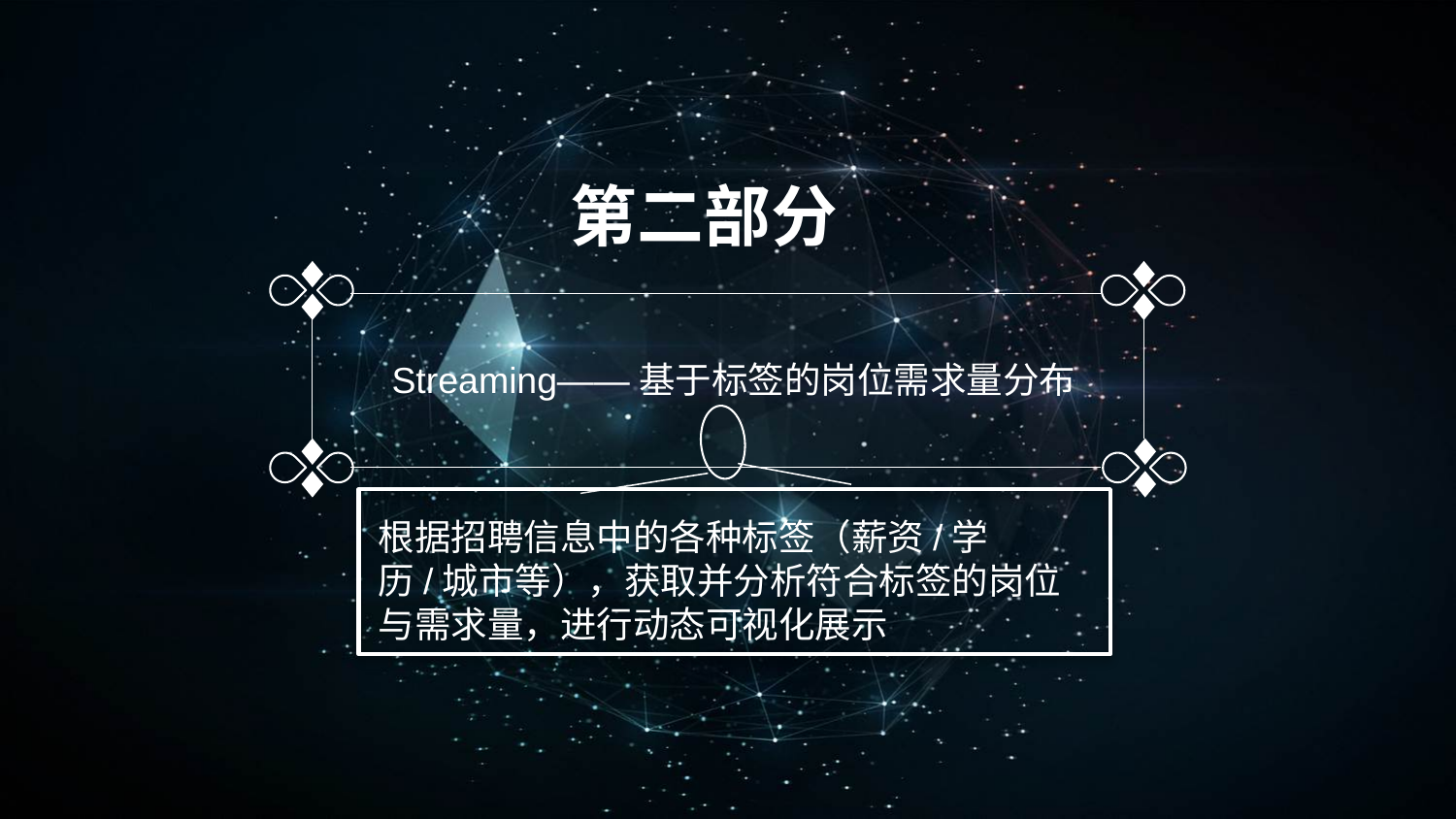

第二部分

Streaming——基于标签的岗位需求量分布

根据招聘信息中的各种标签（薪资/学历/城市等），获取并分析符合标签的岗位与需求量，进行动态可视化展示